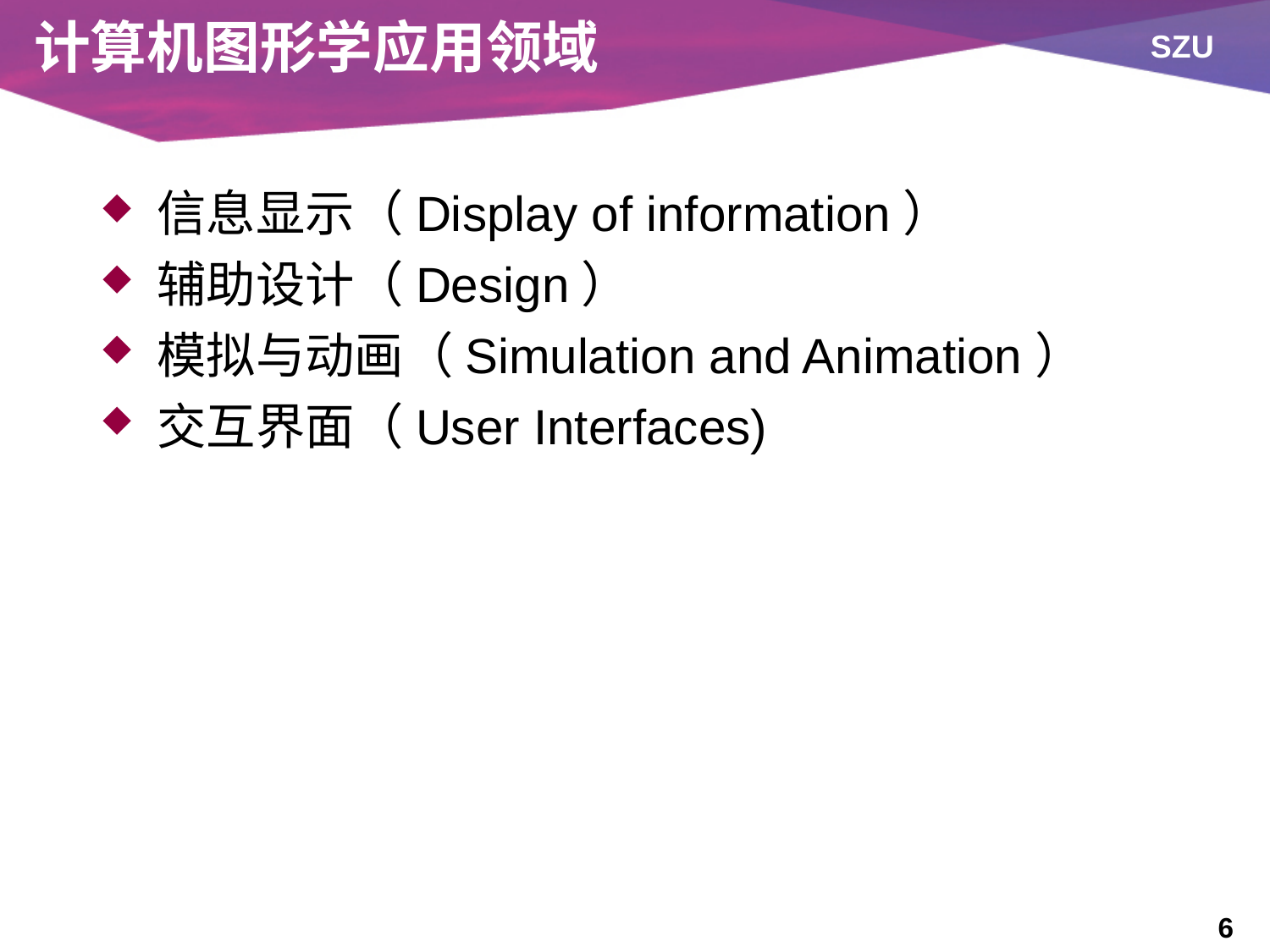

# 计算机图形学应用领域
 信息显示（Display of information）
 辅助设计（Design）
 模拟与动画（Simulation and Animation）
 交互界面（User Interfaces)
6